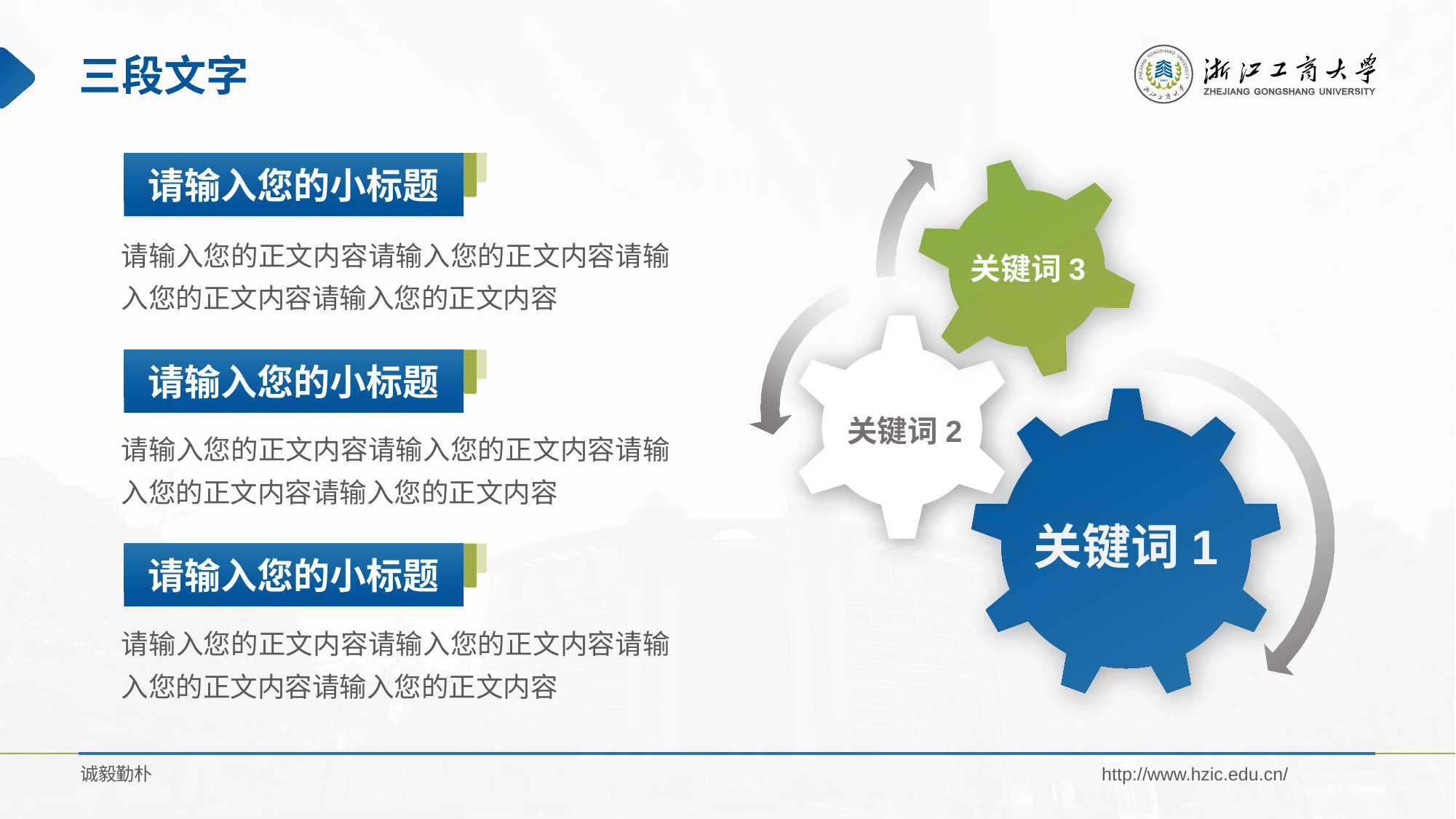

# 三段文字

请输入您的小标题

请输入您的正文内容请输入您的正文内容请输入您的正文内容请输入您的正文内容
关键词3

请输入您的小标题

请输入您的正文内容请输入您的正文内容请输入您的正文内容请输入您的正文内容
`
关键词2
关键词1
请输入您的小标题

请输入您的正文内容请输入您的正文内容请输入您的正文内容请输入您的正文内容